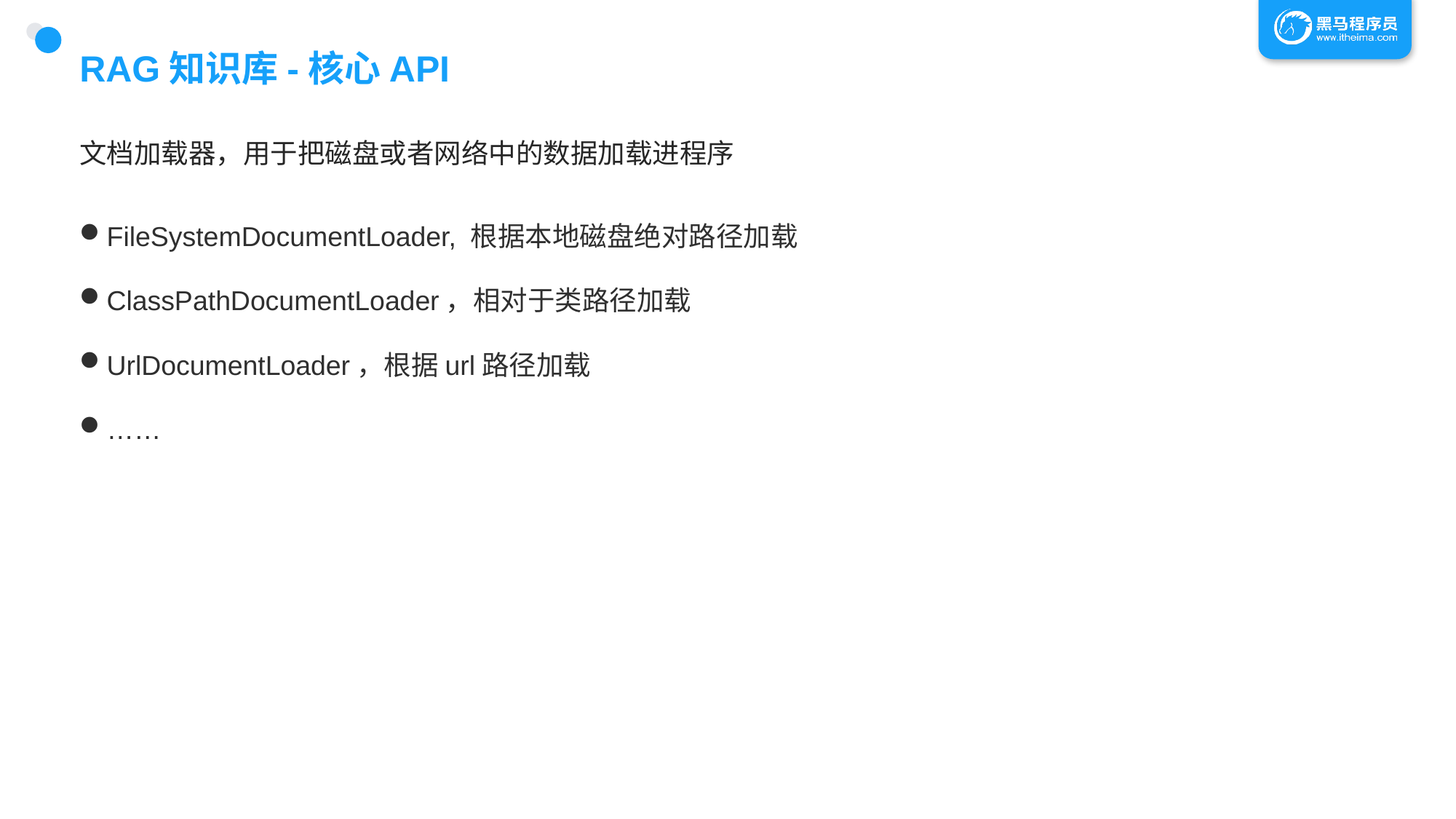

# RAG知识库-核心API
文档加载器，用于把磁盘或者网络中的数据加载进程序
FileSystemDocumentLoader, 根据本地磁盘绝对路径加载
ClassPathDocumentLoader，相对于类路径加载
UrlDocumentLoader，根据url路径加载
……